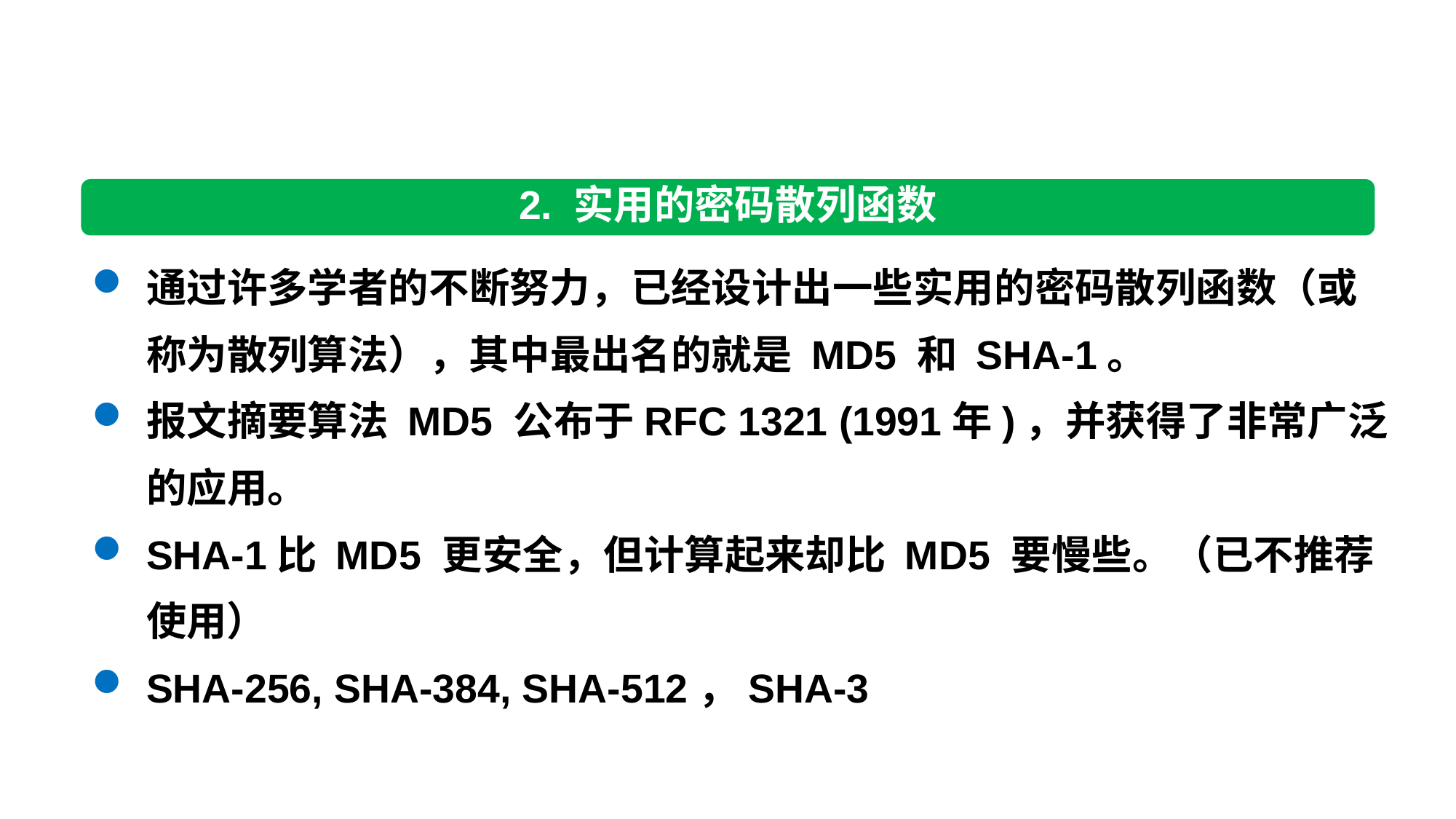

2. 实用的密码散列函数

通过许多学者的不断努力，已经设计出一些实用的密码散列函数（或称为散列算法），其中最出名的就是 MD5 和 SHA-1。
报文摘要算法 MD5 公布于RFC 1321 (1991年)，并获得了非常广泛的应用。
SHA-1比 MD5 更安全，但计算起来却比 MD5 要慢些。（已不推荐使用）
SHA-256, SHA-384, SHA-512，SHA-3